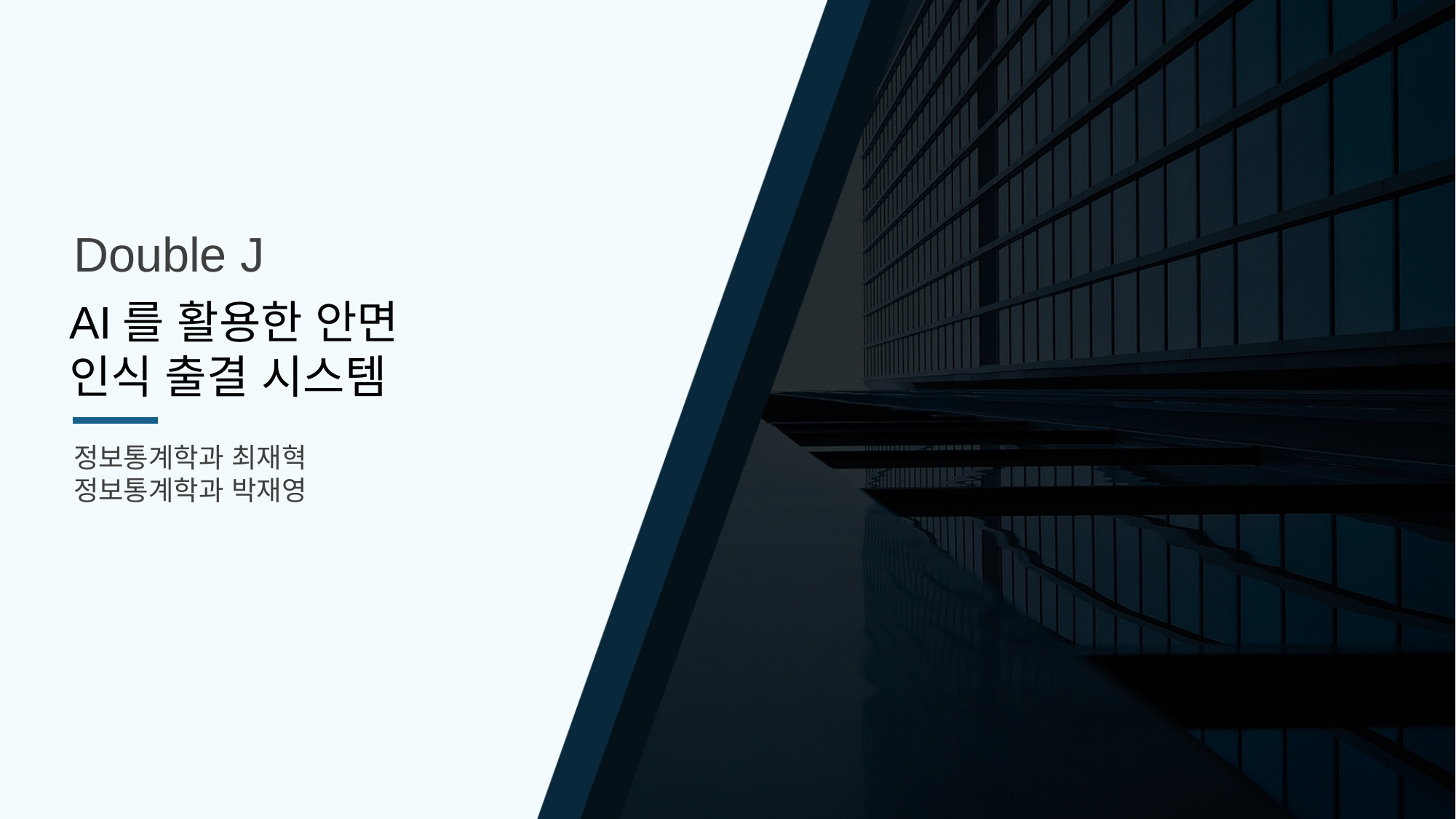

Double J
AI를 활용한 안면 인식 출결 시스템
정보통계학과 최재혁
정보통계학과 박재영